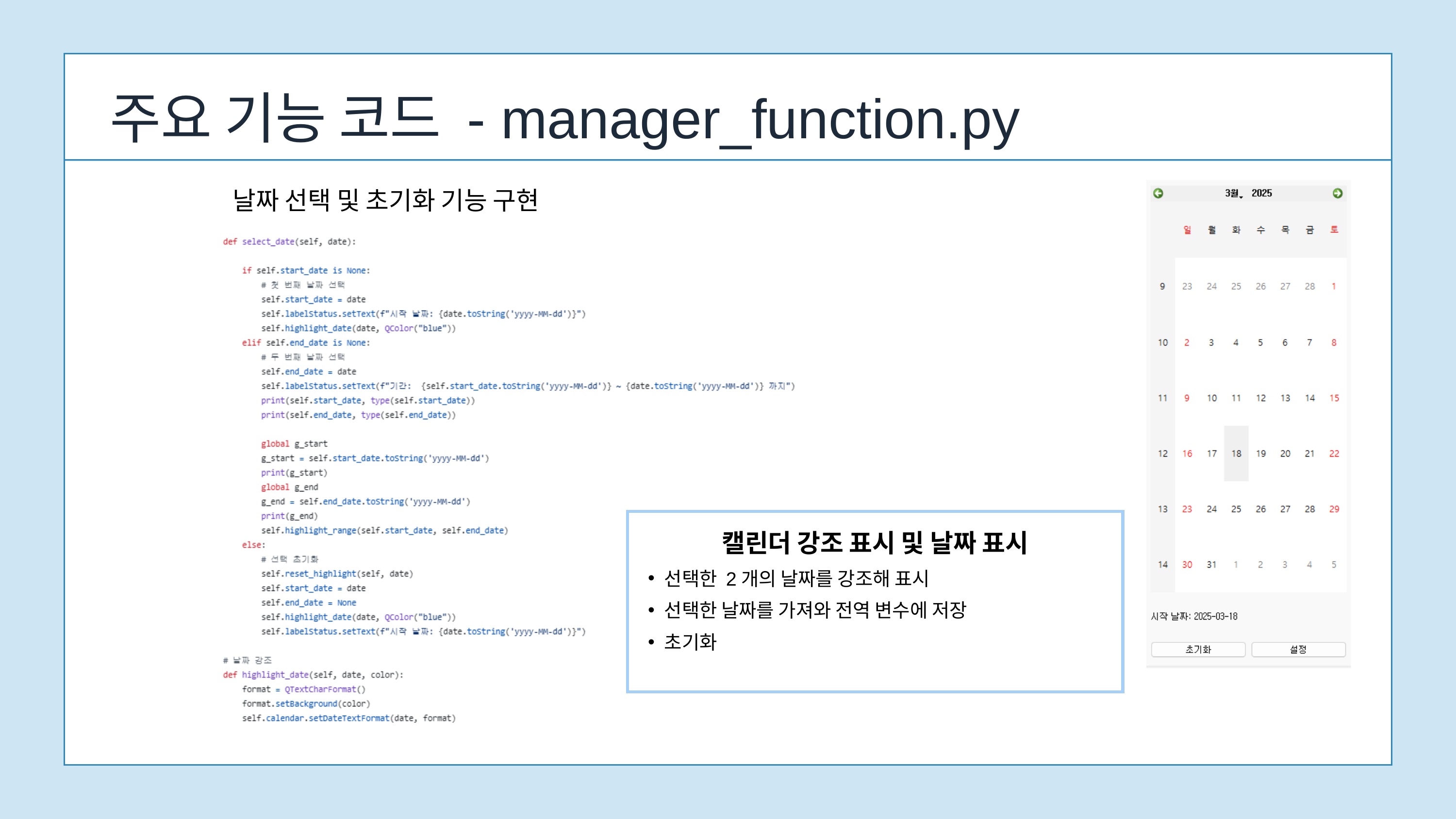

주요 기능 코드 - manager_function.py

날짜 선택 및 초기화 기능 구현

캘린더 강조 표시 및 날짜 표시
선택한 2개의 날짜를 강조해 표시
선택한 날짜를 가져와 전역 변수에 저장
초기화